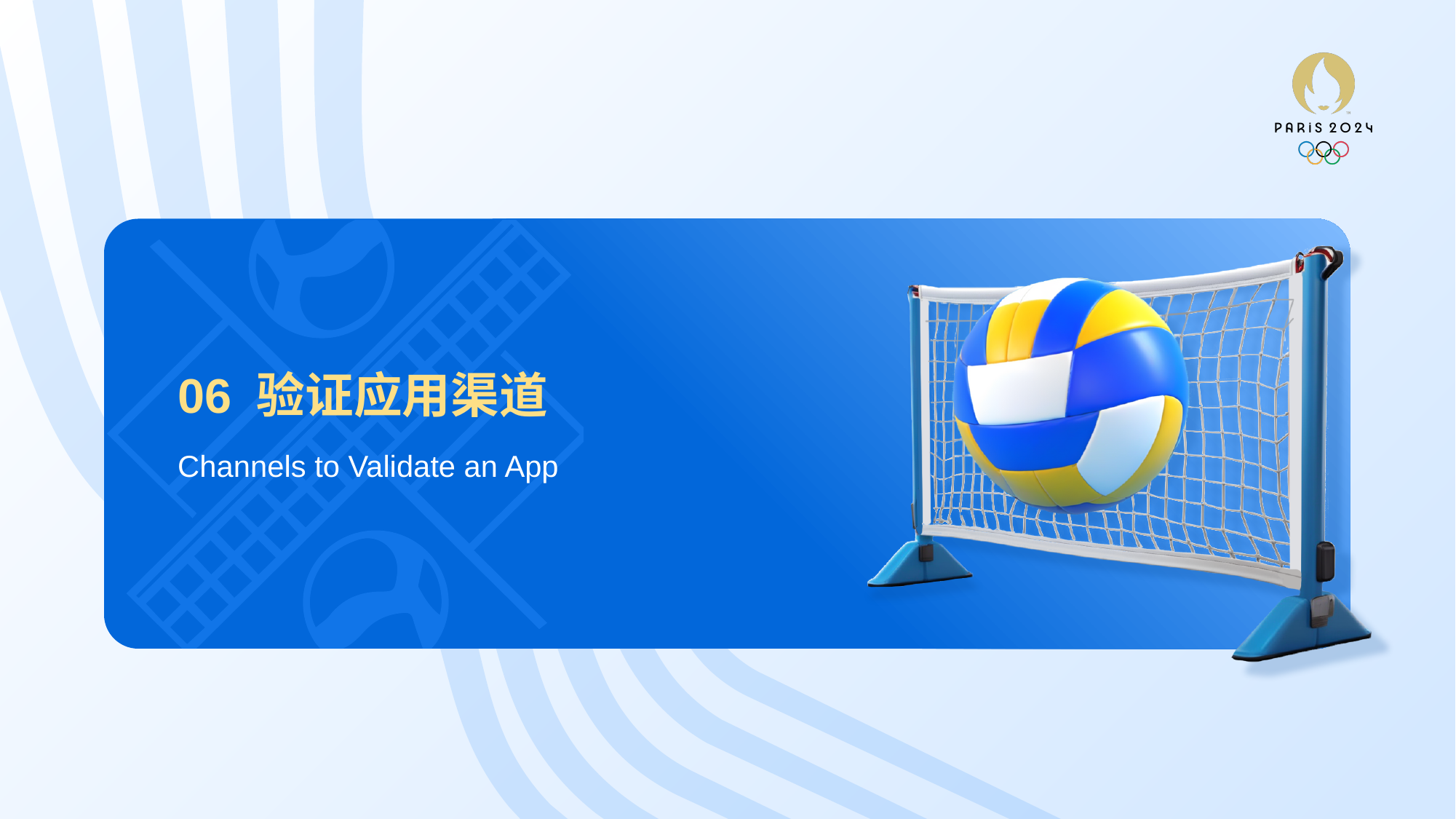

# 06 验证应用渠道
Channels to Validate an App